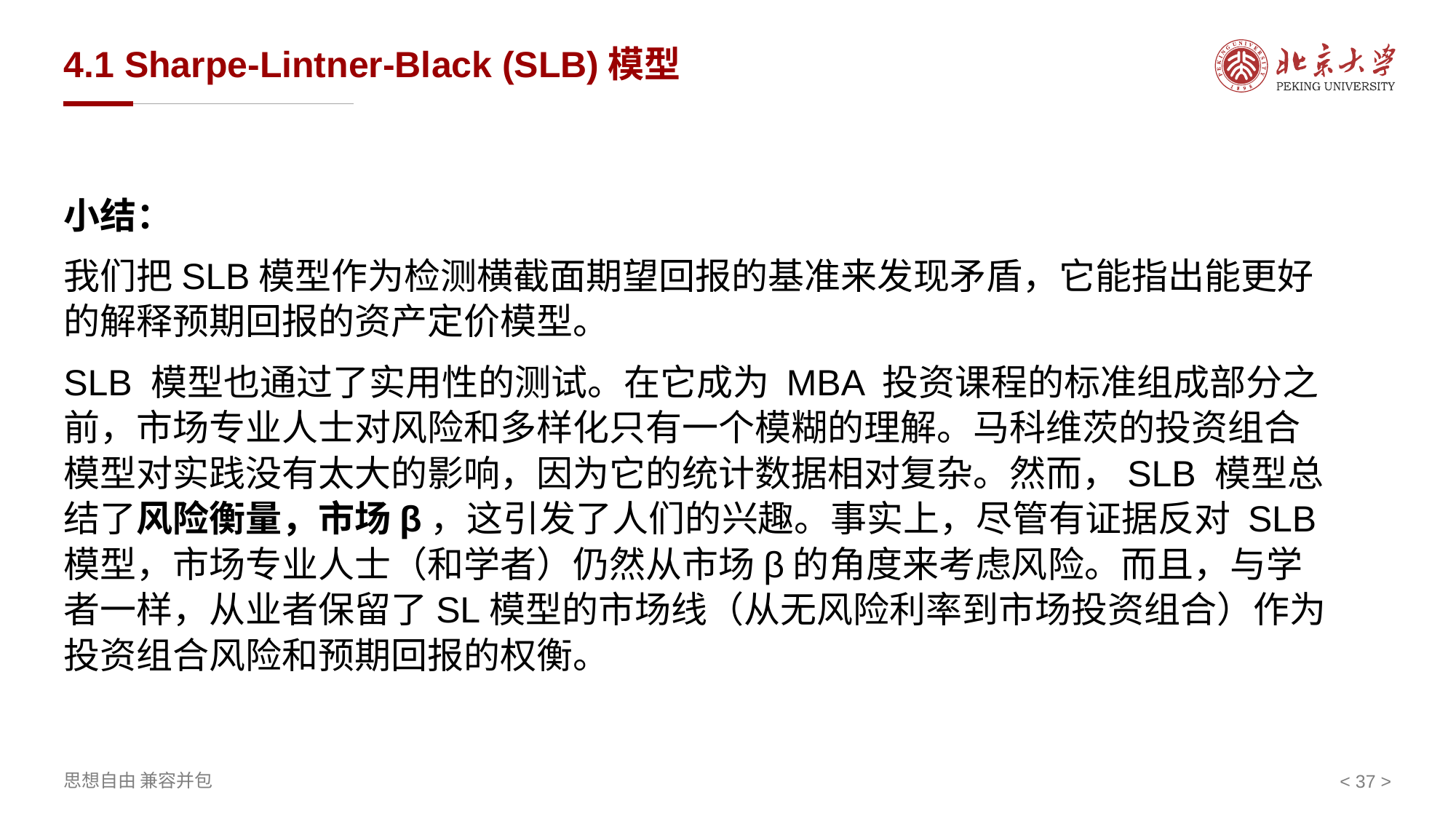

# 4.1 Sharpe-Lintner-Black (SLB)模型
小结：
我们把SLB模型作为检测横截面期望回报的基准来发现矛盾，它能指出能更好的解释预期回报的资产定价模型。
SLB 模型也通过了实用性的测试。在它成为 MBA 投资课程的标准组成部分之前，市场专业人士对风险和多样化只有一个模糊的理解。马科维茨的投资组合模型对实践没有太大的影响，因为它的统计数据相对复杂。然而，SLB 模型总结了风险衡量，市场β，这引发了人们的兴趣。事实上，尽管有证据反对 SLB 模型，市场专业人士（和学者）仍然从市场β的角度来考虑风险。而且，与学者一样，从业者保留了SL模型的市场线（从无风险利率到市场投资组合）作为投资组合风险和预期回报的权衡。
< 37 >